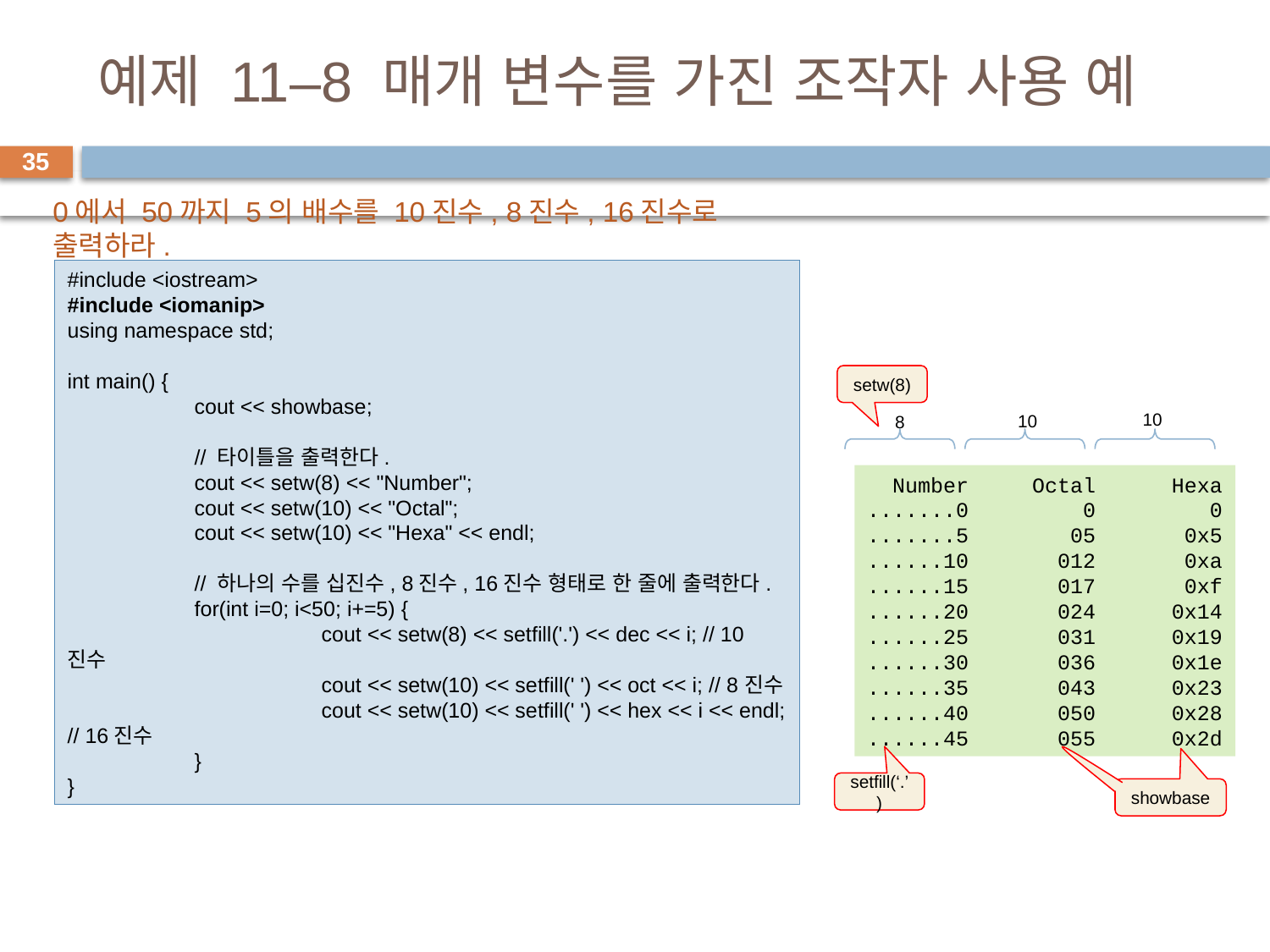

# 예제 11–8 매개 변수를 가진 조작자 사용 예
35
0에서 50까지 5의 배수를 10진수, 8진수, 16진수로 출력하라.
#include <iostream>
#include <iomanip>
using namespace std;

int main() {
	cout << showbase;

	// 타이틀을 출력한다.
	cout << setw(8) << "Number";
	cout << setw(10) << "Octal";
	cout << setw(10) << "Hexa" << endl;

	// 하나의 수를 십진수, 8진수, 16진수 형태로 한 줄에 출력한다.
	for(int i=0; i<50; i+=5) {
		cout << setw(8) << setfill('.') << dec << i; // 10진수
		cout << setw(10) << setfill(' ') << oct << i; // 8진수
		cout << setw(10) << setfill(' ') << hex << i << endl; // 16진수
	}
}
setw(8)

10
10
8
  Number     Octal      Hexa
.......0         0         0
.......5        05       0x5
......10       012       0xa
......15       017       0xf
......20       024      0x14
......25       031      0x19
......30       036      0x1e
......35       043      0x23
......40       050      0x28
......45       055      0x2d

setfill(‘.’)
showbase